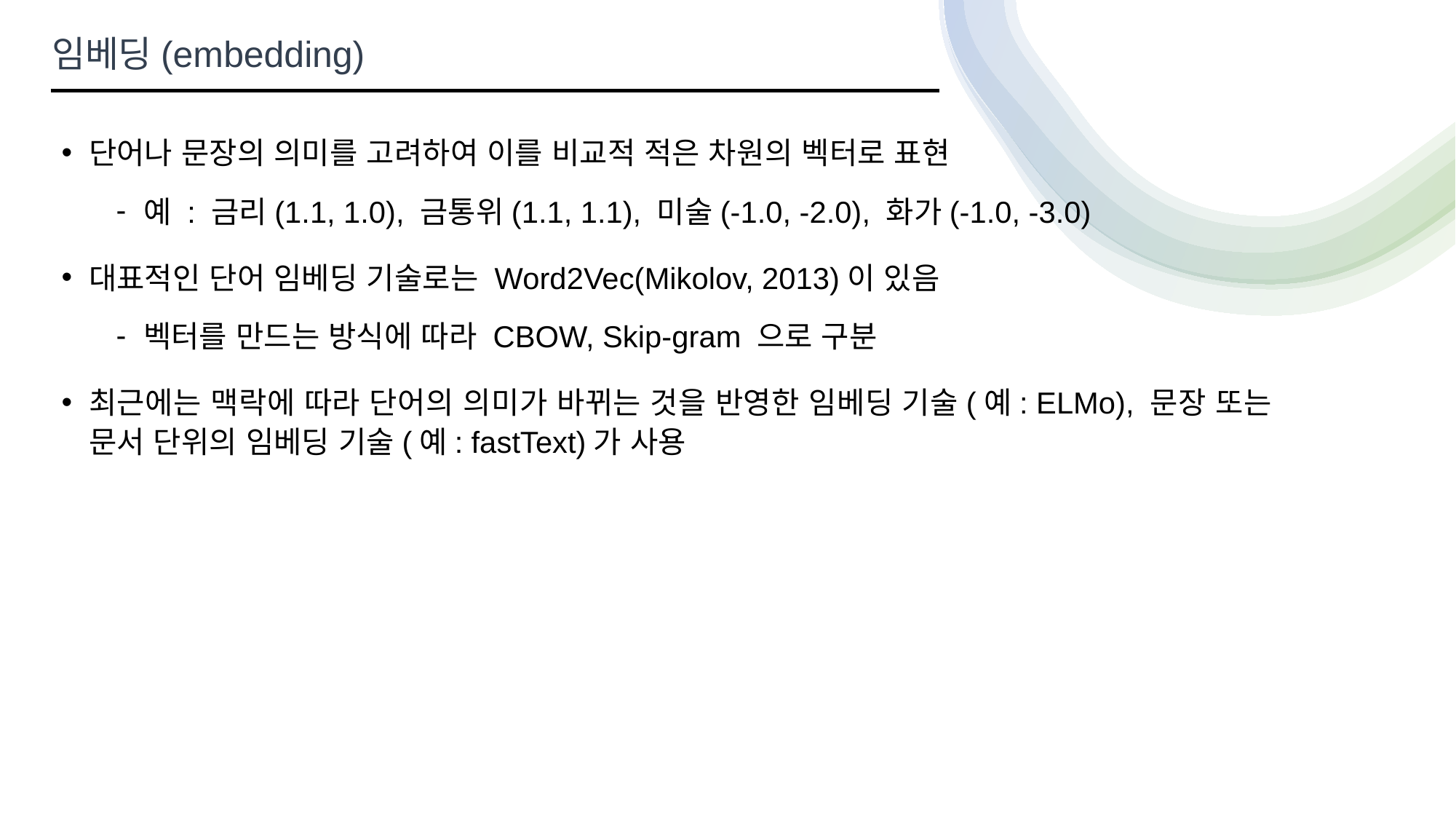

임베딩(embedding)
단어나 문장의 의미를 고려하여 이를 비교적 적은 차원의 벡터로 표현
예 : 금리(1.1, 1.0), 금통위(1.1, 1.1), 미술(-1.0, -2.0), 화가(-1.0, -3.0)
대표적인 단어 임베딩 기술로는 Word2Vec(Mikolov, 2013)이 있음
벡터를 만드는 방식에 따라 CBOW, Skip-gram 으로 구분
최근에는 맥락에 따라 단어의 의미가 바뀌는 것을 반영한 임베딩 기술(예: ELMo), 문장 또는 문서 단위의 임베딩 기술(예: fastText)가 사용